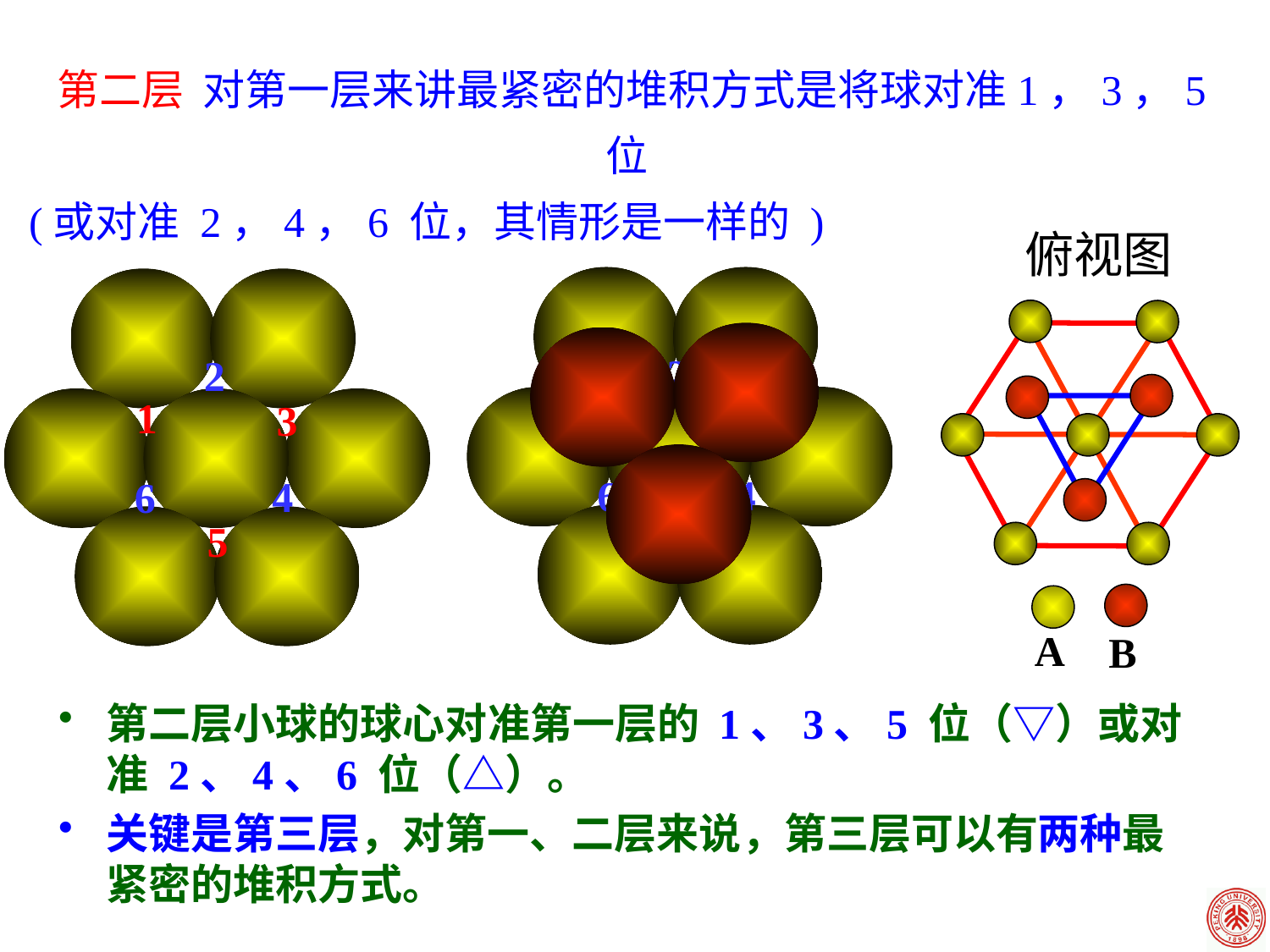

第二层  对第一层来讲最紧密的堆积方式是将球对准1，3，5 位
(或对准 2，4，6 位，其情形是一样的 )
俯视图

2
1
3
4
6
5

2

1
3

4
6
5

A
B
第二层小球的球心对准第一层的 1、3、5 位（▽）或对准 2、4、6 位（△）。
关键是第三层，对第一、二层来说，第三层可以有两种最紧密的堆积方式。